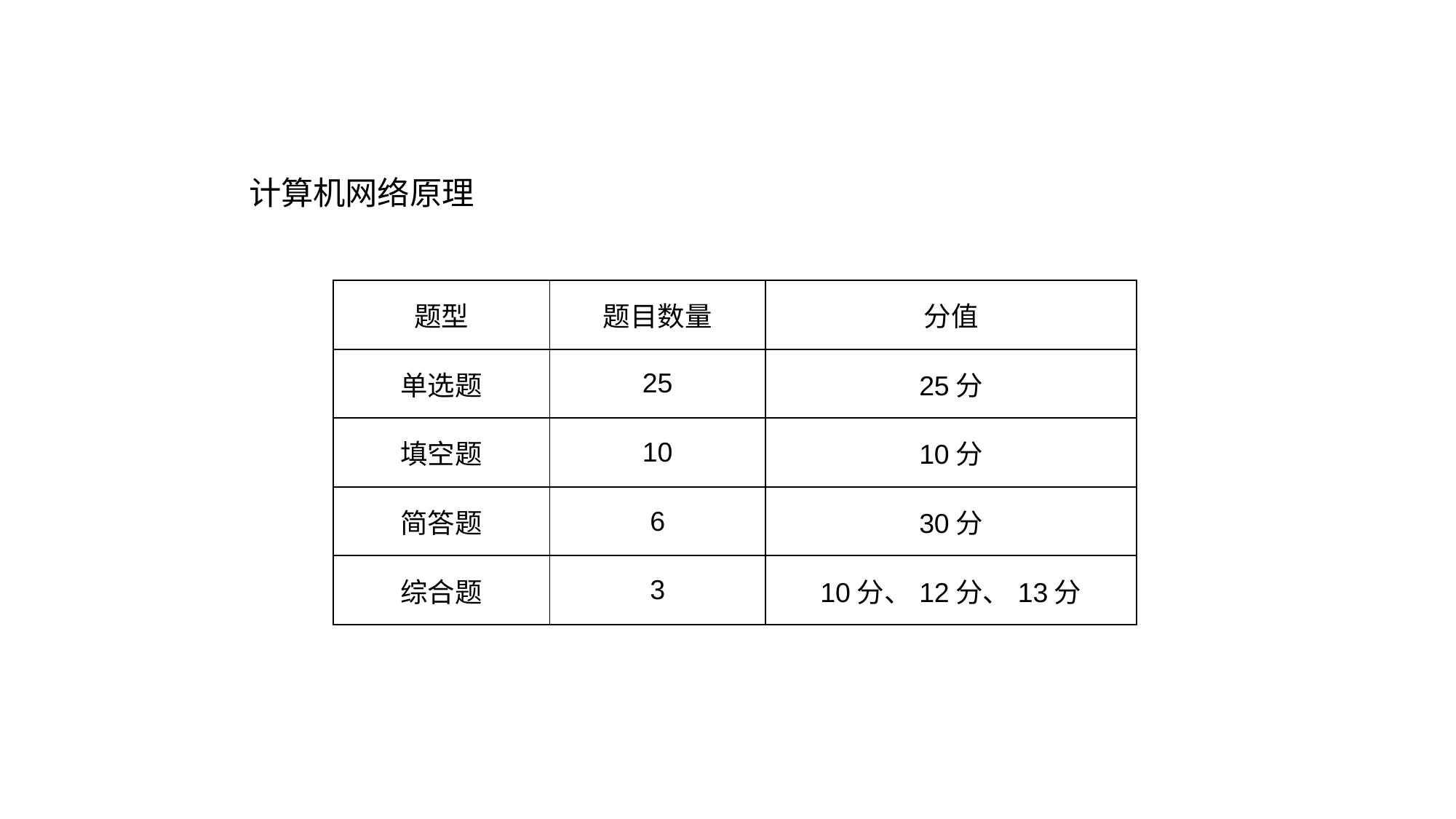

计算机网络原理
| 题型 | 题目数量 | 分值 |
| --- | --- | --- |
| 单选题 | 25 | 25分 |
| 填空题 | 10 | 10分 |
| 简答题 | 6 | 30分 |
| 综合题 | 3 | 10分、12分、13分 |